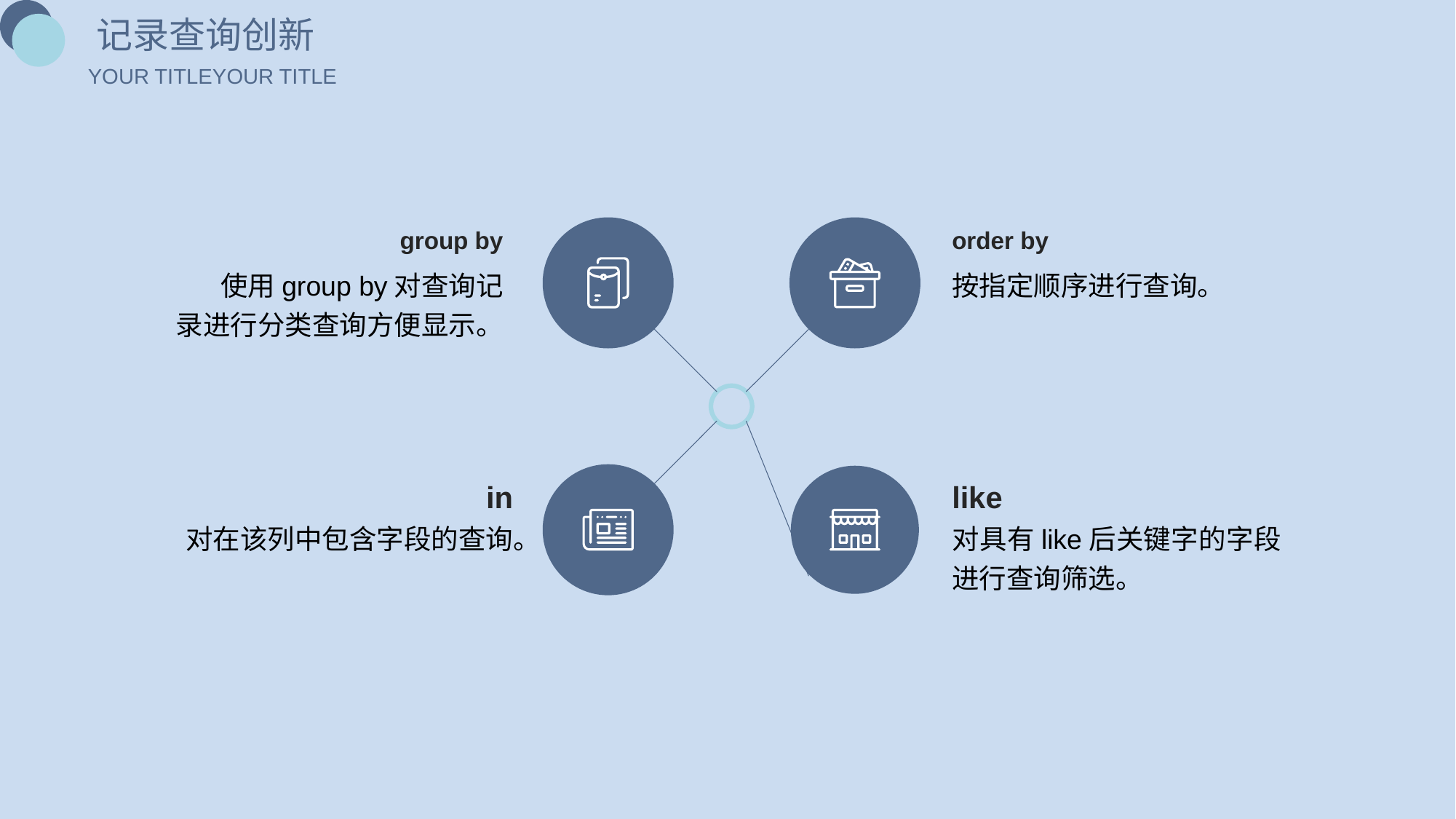

记录查询创新

YOUR TITLEYOUR TITLE

group by
   使用group by对查询记录进行分类查询方便显示。
order by
按指定顺序进行查询。
in
对在该列中包含字段的查询。
like
对具有like后关键字的字段进行查询筛选。